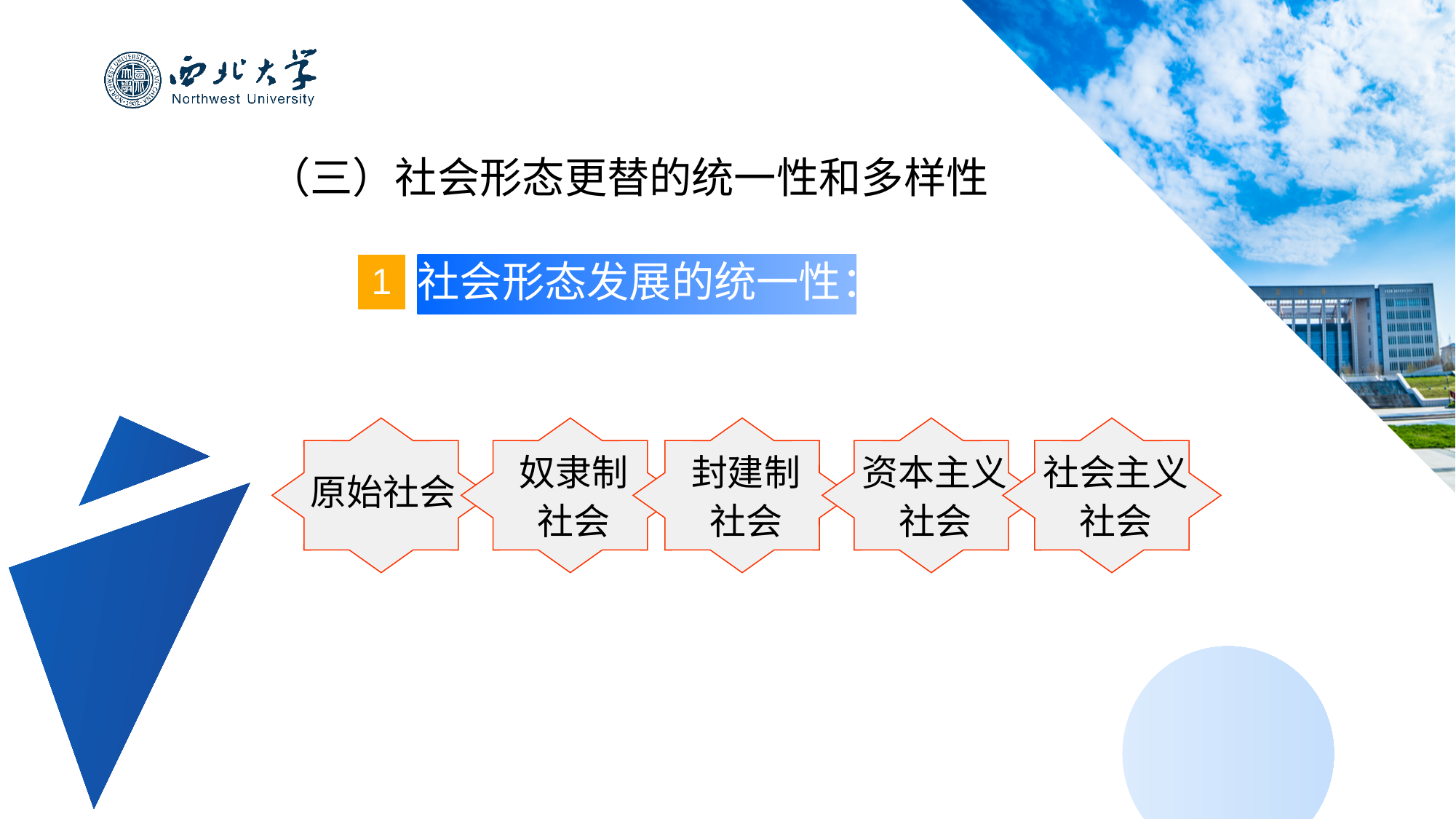

（三）社会形态更替的统一性和多样性
社会形态发展的统一性：
1

原始社会

奴隶制
社会

封建制
社会

资本主义
社会

社会主义
社会